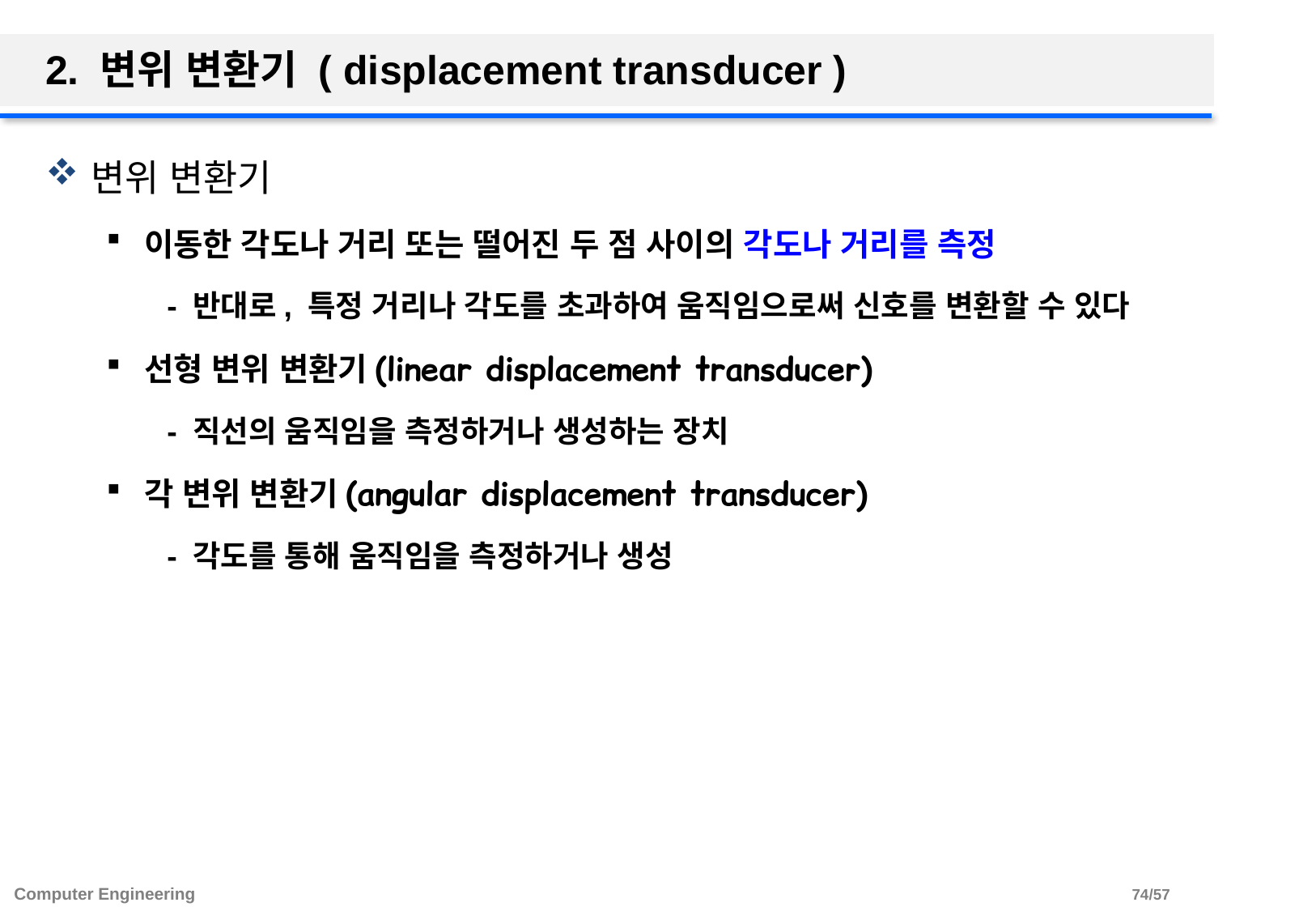

# 2. 변위 변환기 ( displacement transducer )
변위 변환기
이동한 각도나 거리 또는 떨어진 두 점 사이의 각도나 거리를 측정
- 반대로, 특정 거리나 각도를 초과하여 움직임으로써 신호를 변환할 수 있다
선형 변위 변환기(linear displacement transducer)
- 직선의 움직임을 측정하거나 생성하는 장치
각 변위 변환기(angular displacement transducer)
- 각도를 통해 움직임을 측정하거나 생성